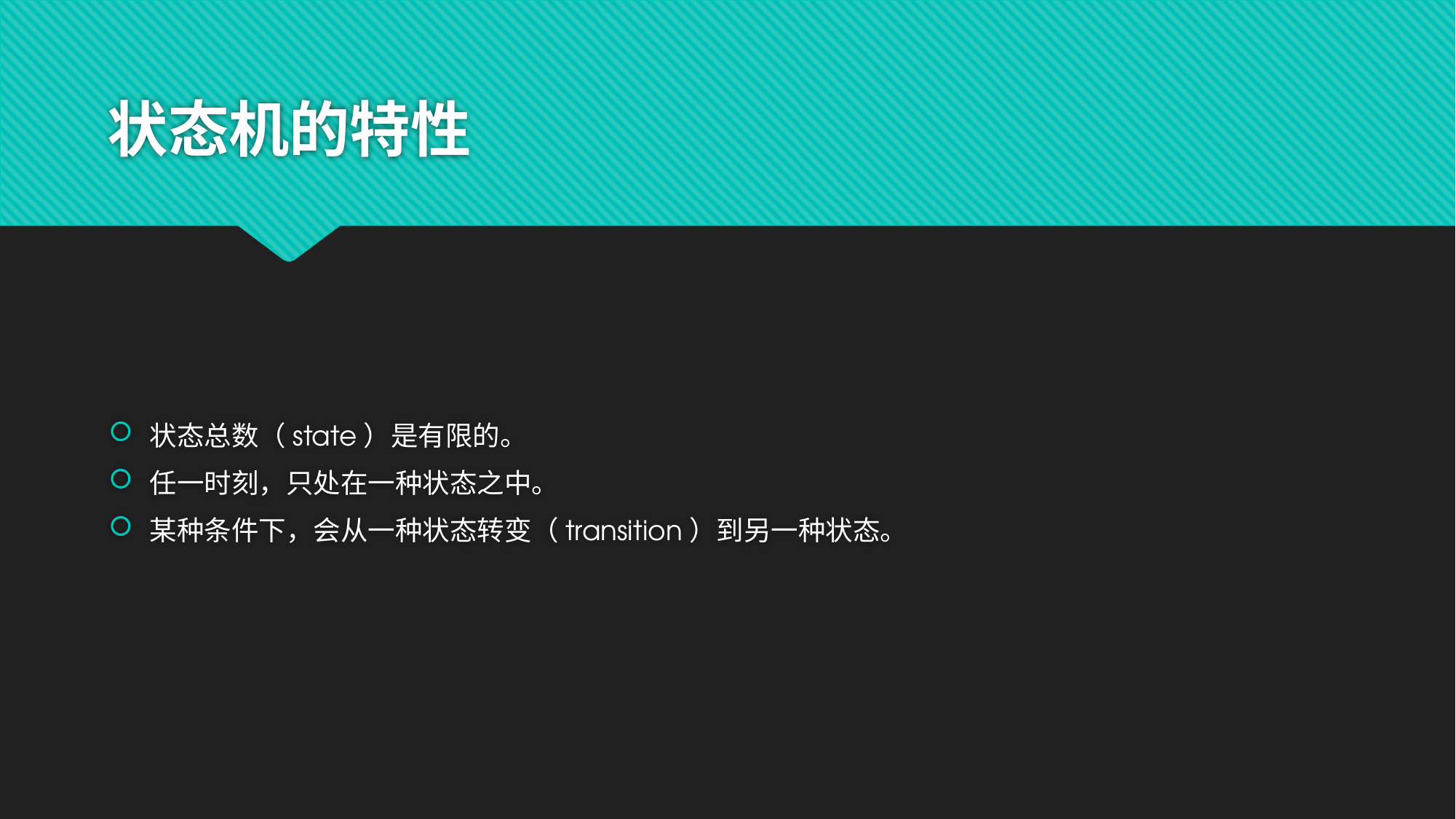

# 状态机的特性
状态总数（state）是有限的。
任一时刻，只处在一种状态之中。
某种条件下，会从一种状态转变（transition）到另一种状态。